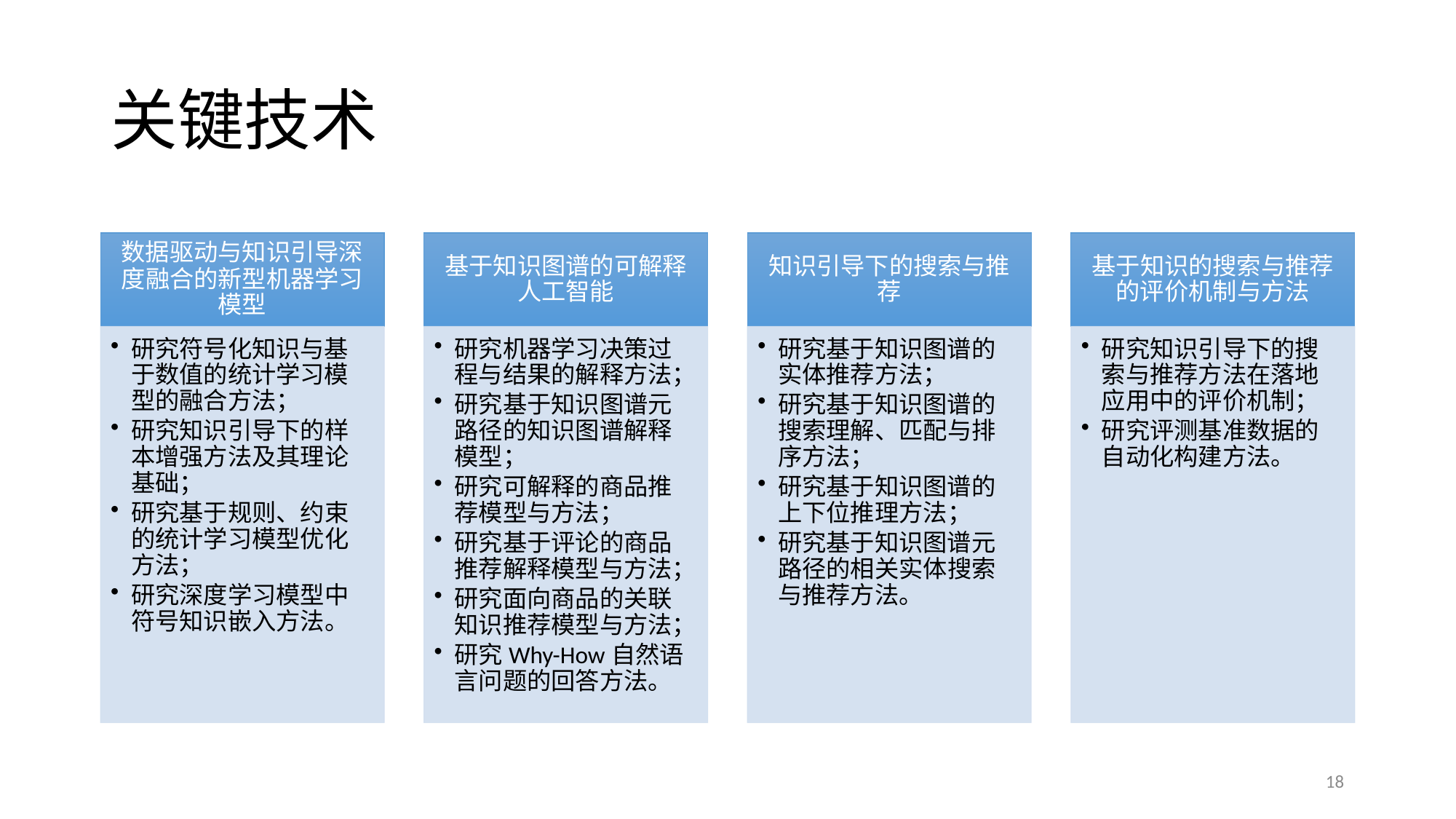

# 关键技术
数据驱动与知识引导深度融合的新型机器学习模型
研究符号化知识与基于数值的统计学习模型的融合方法；
研究知识引导下的样本增强方法及其理论基础；
研究基于规则、约束的统计学习模型优化方法；
研究深度学习模型中符号知识嵌入方法。
基于知识图谱的可解释人工智能
研究机器学习决策过程与结果的解释方法；
研究基于知识图谱元路径的知识图谱解释模型；
研究可解释的商品推荐模型与方法；
研究基于评论的商品推荐解释模型与方法；
研究面向商品的关联知识推荐模型与方法；
研究Why-How自然语言问题的回答方法。
知识引导下的搜索与推荐
研究基于知识图谱的实体推荐方法；
研究基于知识图谱的搜索理解、匹配与排序方法；
研究基于知识图谱的上下位推理方法；
研究基于知识图谱元路径的相关实体搜索与推荐方法。
基于知识的搜索与推荐的评价机制与方法
研究知识引导下的搜索与推荐方法在落地应用中的评价机制；
研究评测基准数据的自动化构建方法。
18